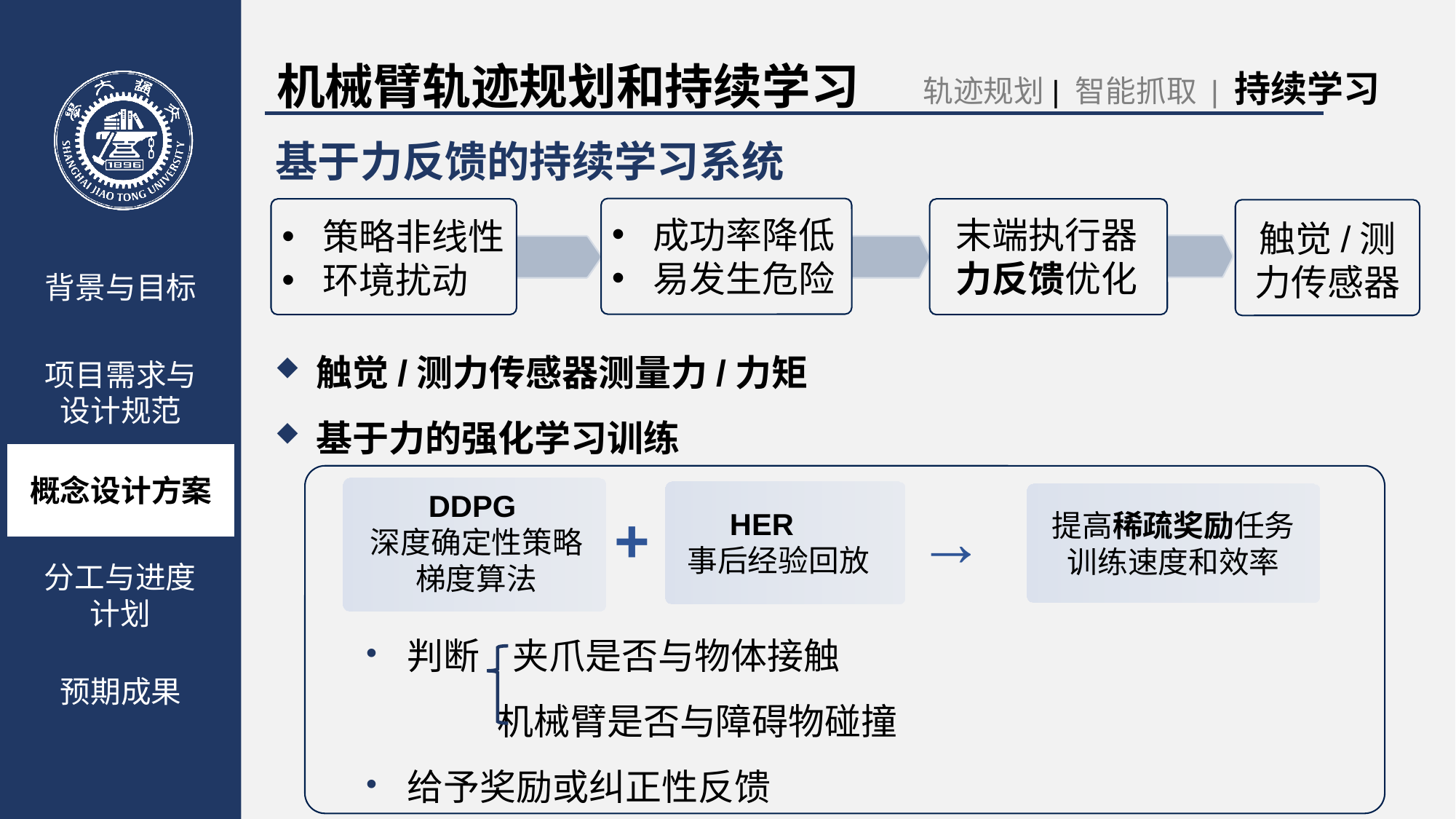

机械臂轨迹规划和持续学习
轨迹规划| 智能抓取 | 持续学习
基于力反馈的持续学习系统

成功率降低
易发生危险

末端执行器力反馈优化

策略非线性
环境扰动

触觉/测力传感器

背景与目标

项目需求与
设计规范
概念设计方案
预期成果
触觉/测力传感器测量力/力矩
基于力的强化学习训练

DDPG
深度确定性策略梯度算法

→
+
HER
事后经验回放
提高稀疏奖励任务训练速度和效率
分工与进度计划
判断    夹爪是否与物体接触
               机械臂是否与障碍物碰撞
给予奖励或纠正性反馈